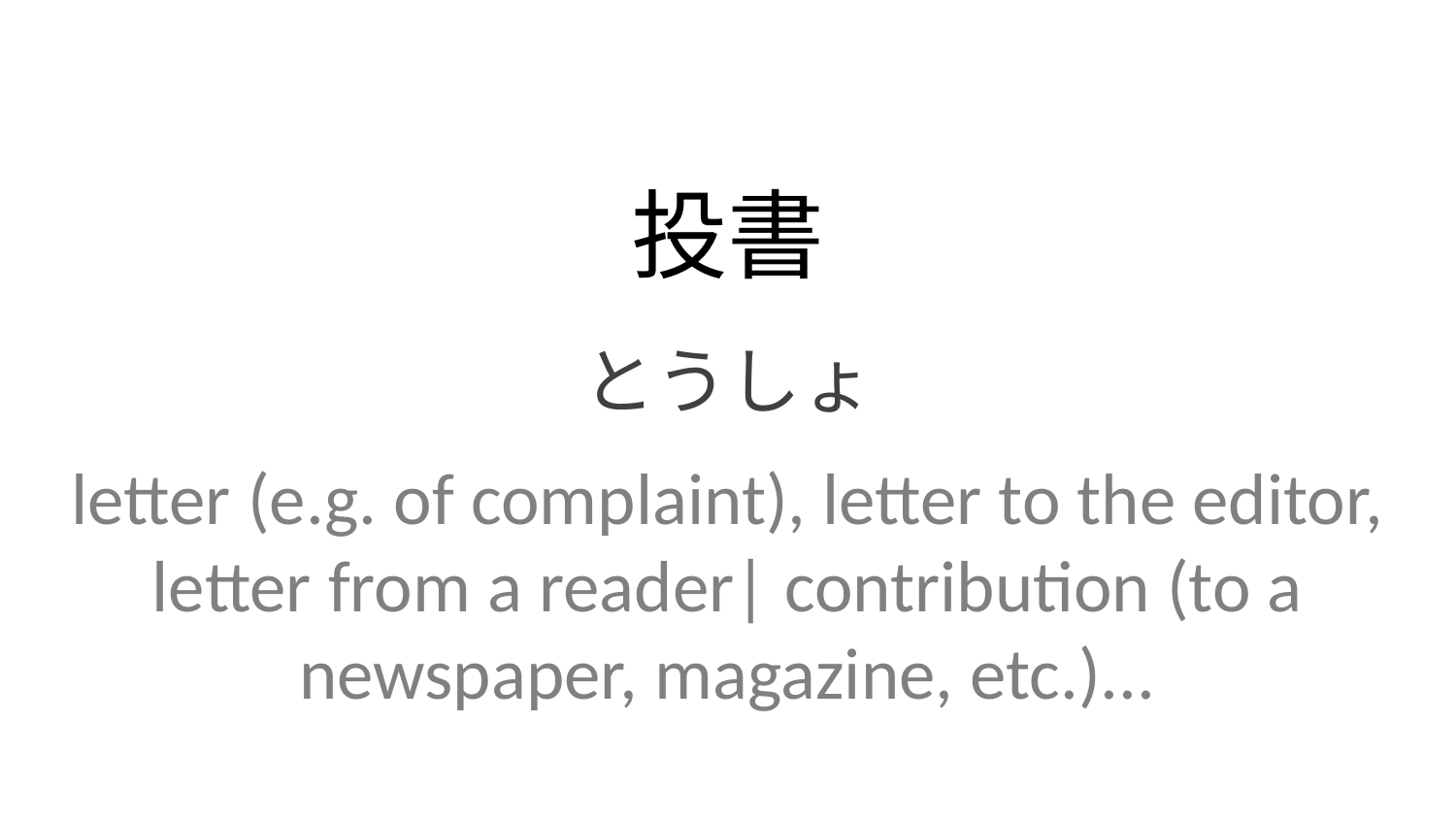

投書

とうしょ
letter (e.g. of complaint), letter to the editor, letter from a reader| contribution (to a newspaper, magazine, etc.)...